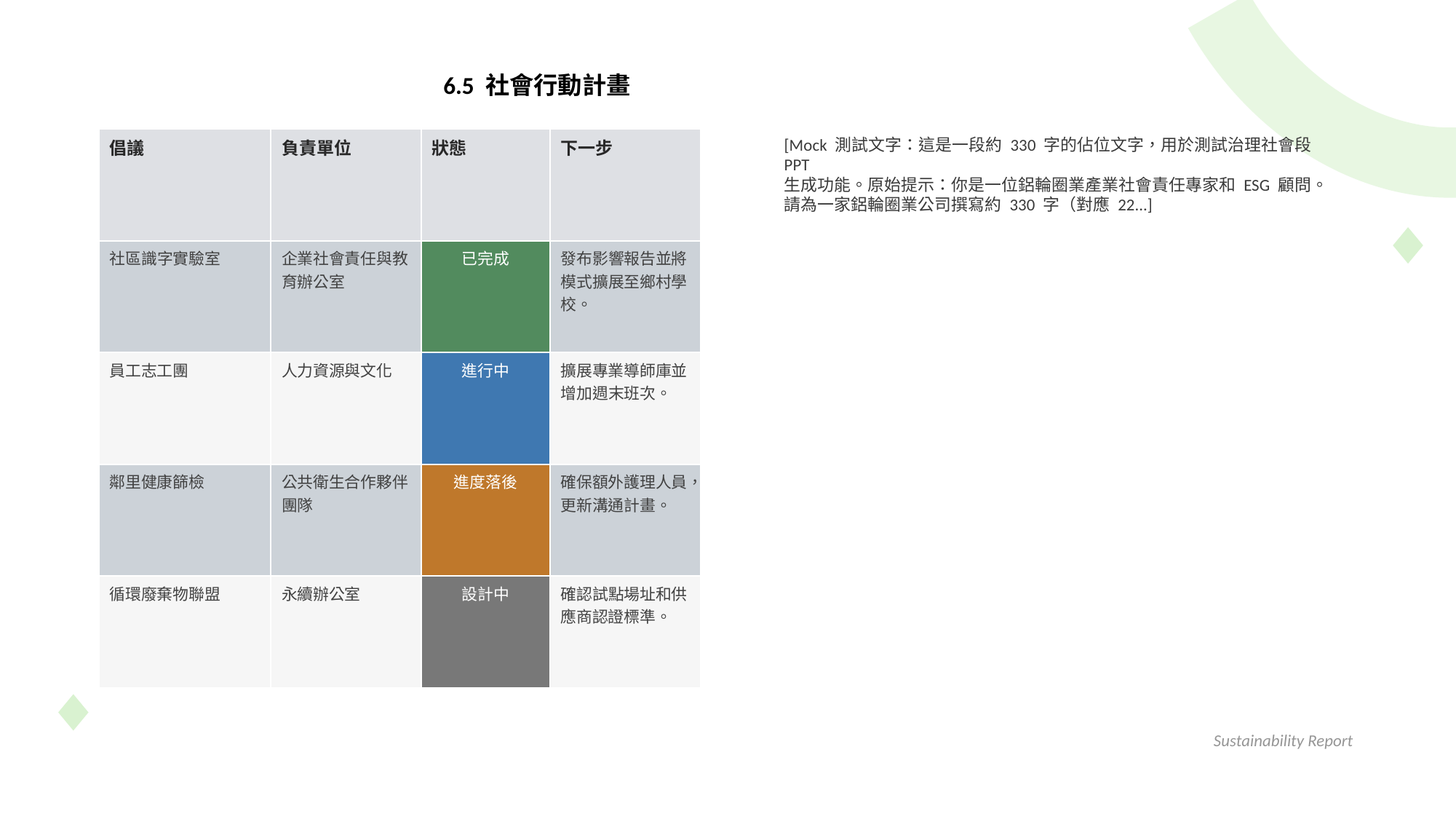

6.5 社會行動計畫
| 倡議 | 負責單位 | 狀態 | 下一步 |
| --- | --- | --- | --- |
| 社區識字實驗室 | 企業社會責任與教育辦公室 | 已完成 | 發布影響報告並將模式擴展至鄉村學校。 |
| 員工志工團 | 人力資源與文化 | 進行中 | 擴展專業導師庫並增加週末班次。 |
| 鄰里健康篩檢 | 公共衛生合作夥伴團隊 | 進度落後 | 確保額外護理人員，更新溝通計畫。 |
| 循環廢棄物聯盟 | 永續辦公室 | 設計中 | 確認試點場址和供應商認證標準。 |
[Mock 測試文字：這是一段約 330 字的佔位文字，用於測試治理社會段 PPT
生成功能。原始提示：你是一位鋁輪圈業產業社會責任專家和 ESG 顧問。請為一家鋁輪圈業公司撰寫約 330 字（對應 22...]
Sustainability Report